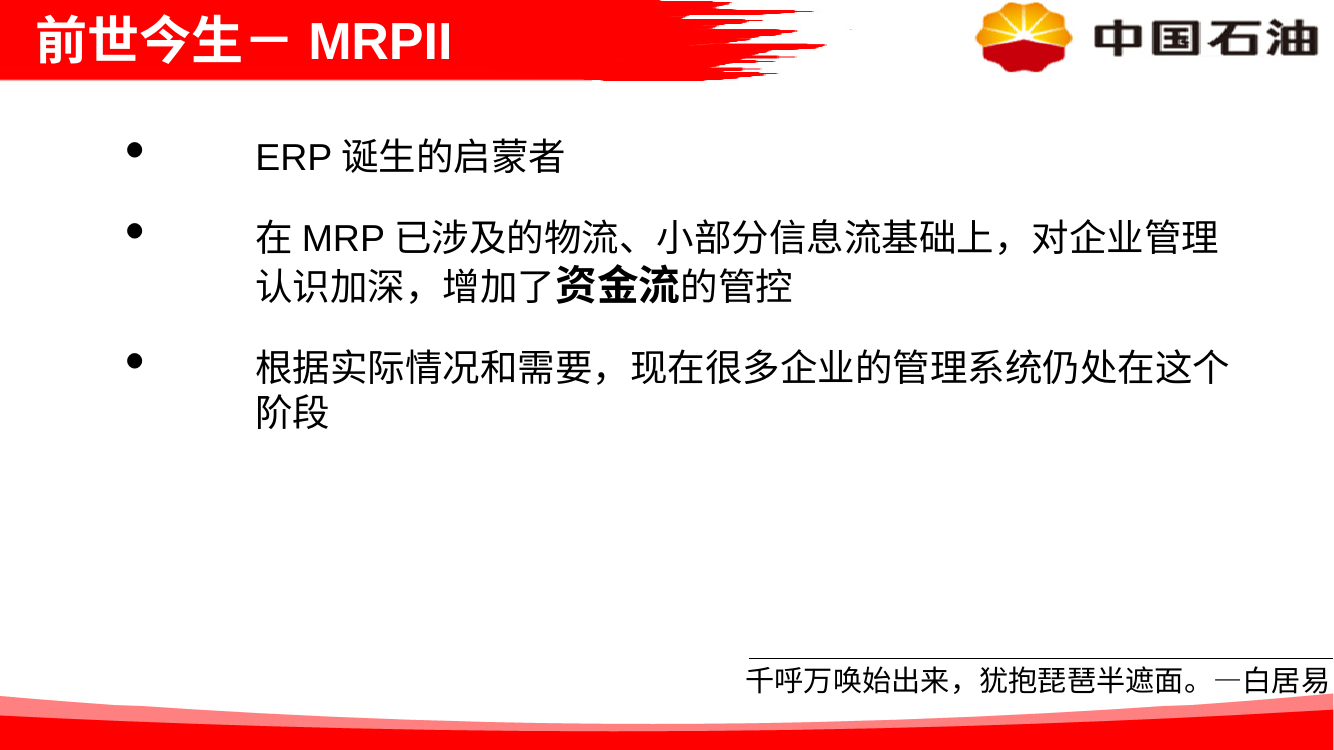

# 前世今生－MRPII
ERP诞生的启蒙者
在MRP已涉及的物流、小部分信息流基础上，对企业管理认识加深，增加了资金流的管控
根据实际情况和需要，现在很多企业的管理系统仍处在这个阶段
千呼万唤始出来，犹抱琵琶半遮面。—白居易